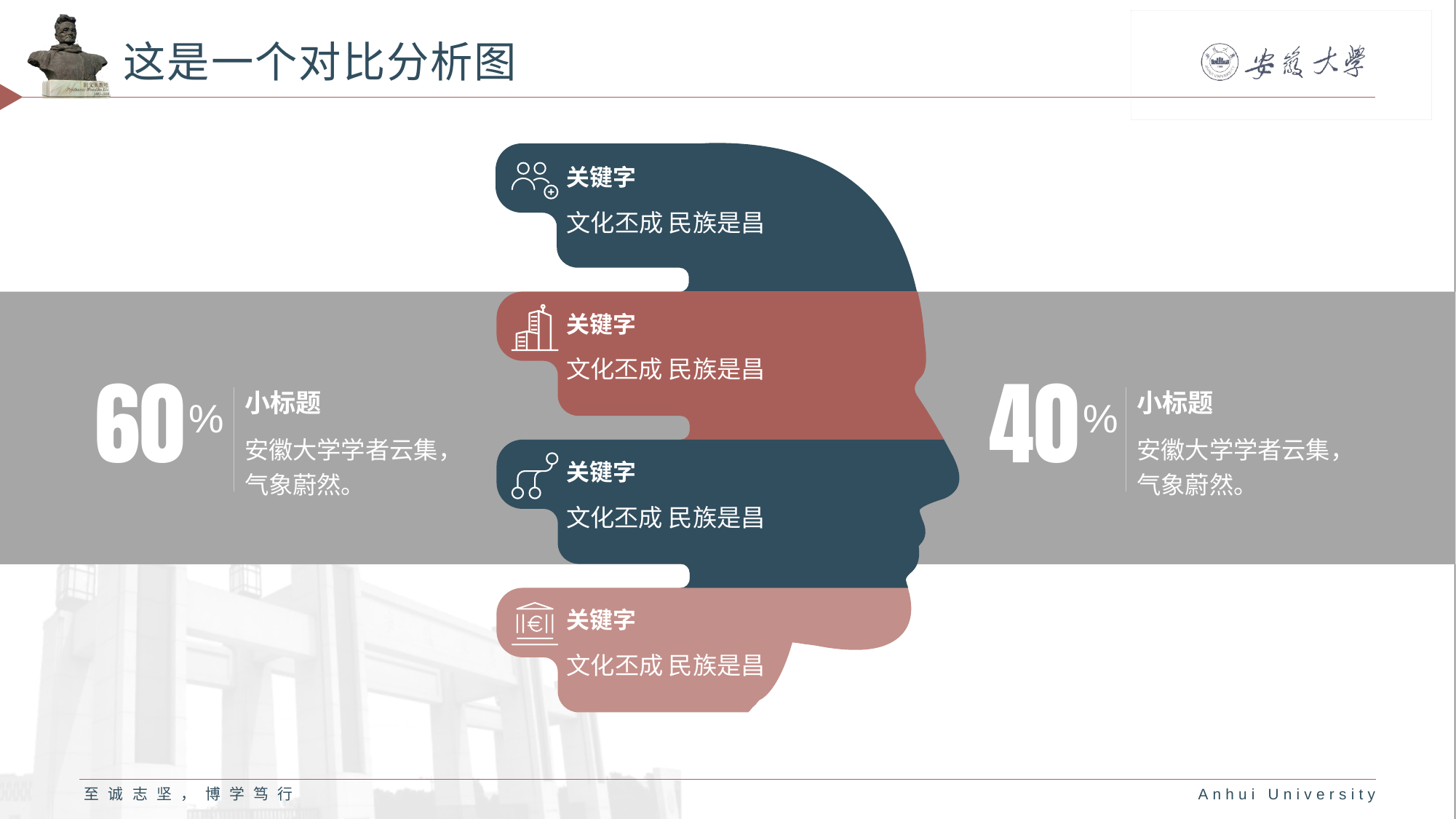

# 这是一个对比分析图

关键字

文化丕成 民族是昌

关键字
文化丕成 民族是昌
60
40
小标题
小标题
%
%
安徽大学学者云集，气象蔚然。
安徽大学学者云集，气象蔚然。

关键字
文化丕成 民族是昌

关键字

文化丕成 民族是昌